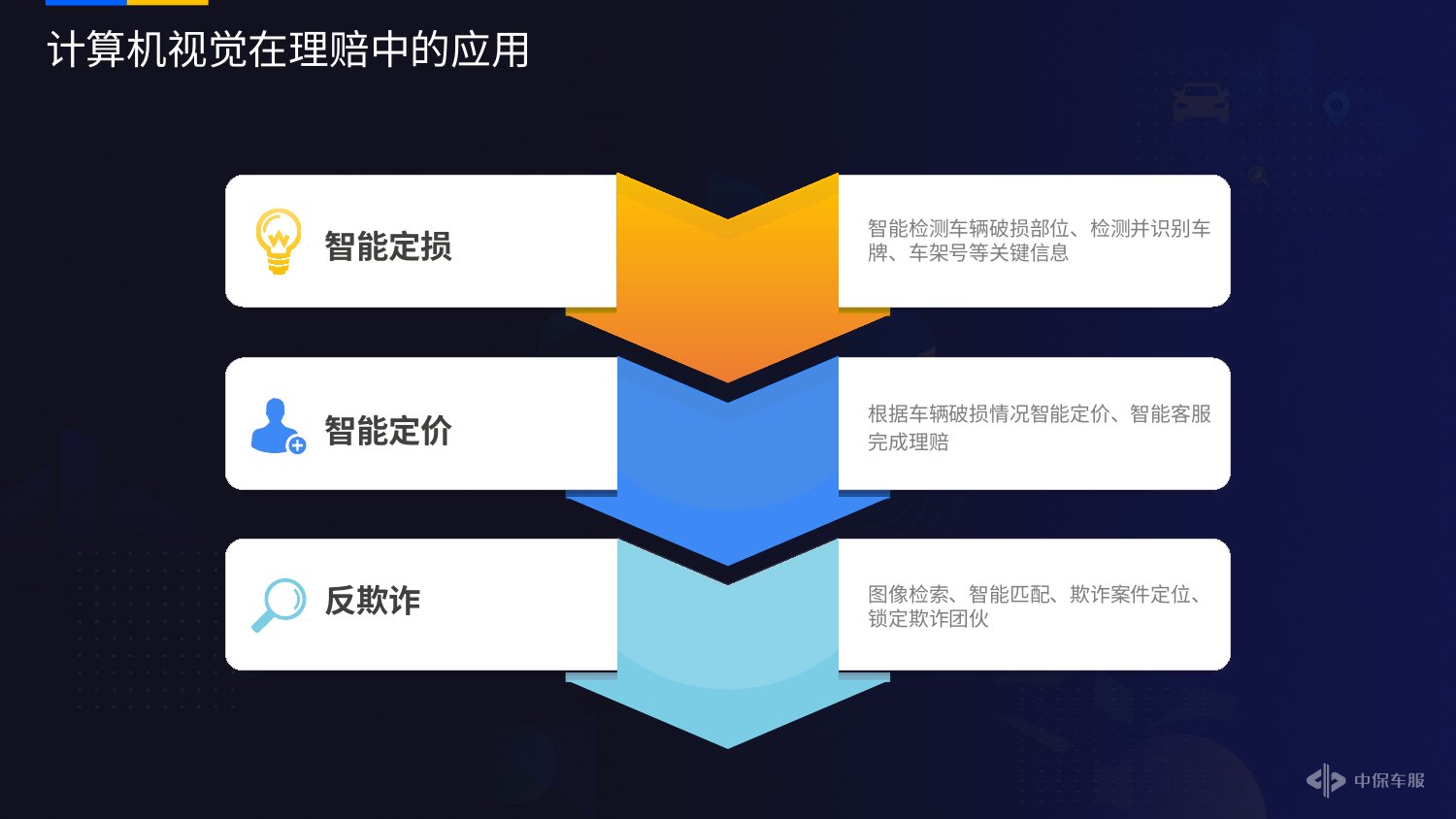

# 计算机视觉在理赔中的应用

智能检测车辆破损部位、检测并识别车牌、车架号等关键信息

智能定损

根据车辆破损情况智能定价、智能客服完成理赔

智能定价

反欺诈
图像检索、智能匹配、欺诈案件定位、锁定欺诈团伙